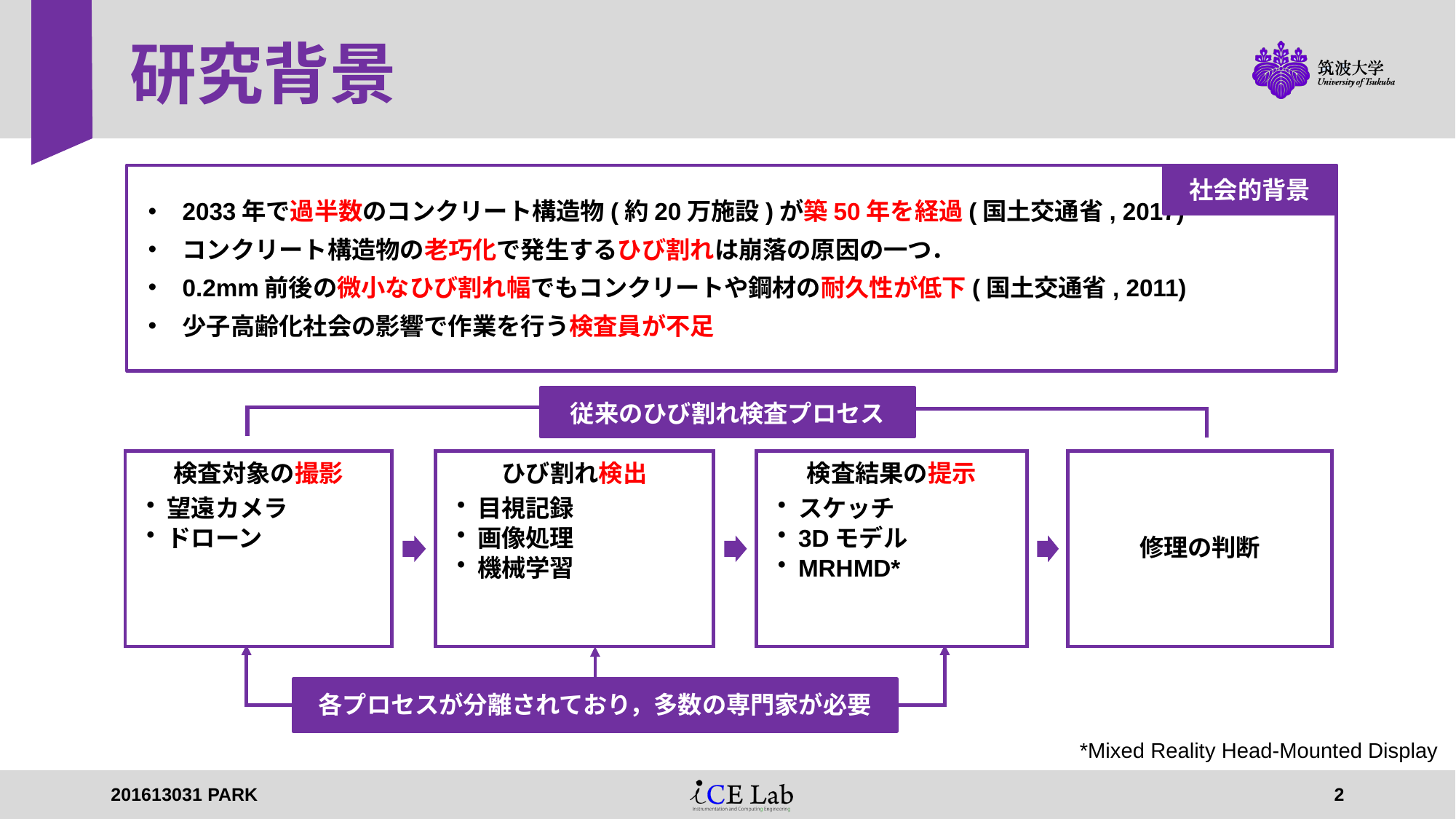

# 研究背景
2033年で過半数のコンクリート構造物(約20万施設)が築50年を経過(国土交通省, 2017)
コンクリート構造物の老巧化で発生するひび割れは崩落の原因の一つ．
0.2mm前後の微小なひび割れ幅でもコンクリートや鋼材の耐久性が低下(国土交通省, 2011)
少子高齢化社会の影響で作業を行う検査員が不足
社会的背景
従来のひび割れ検査プロセス

検査対象の撮影
望遠カメラ
ドローン

ひび割れ検出
目視記録
画像処理
機械学習

検査結果の提示
スケッチ
3Dモデル
MRHMD*

修理の判断
各プロセスが分離されており，多数の専門家が必要
*Mixed Reality Head-Mounted Display
201613031 PARK
2